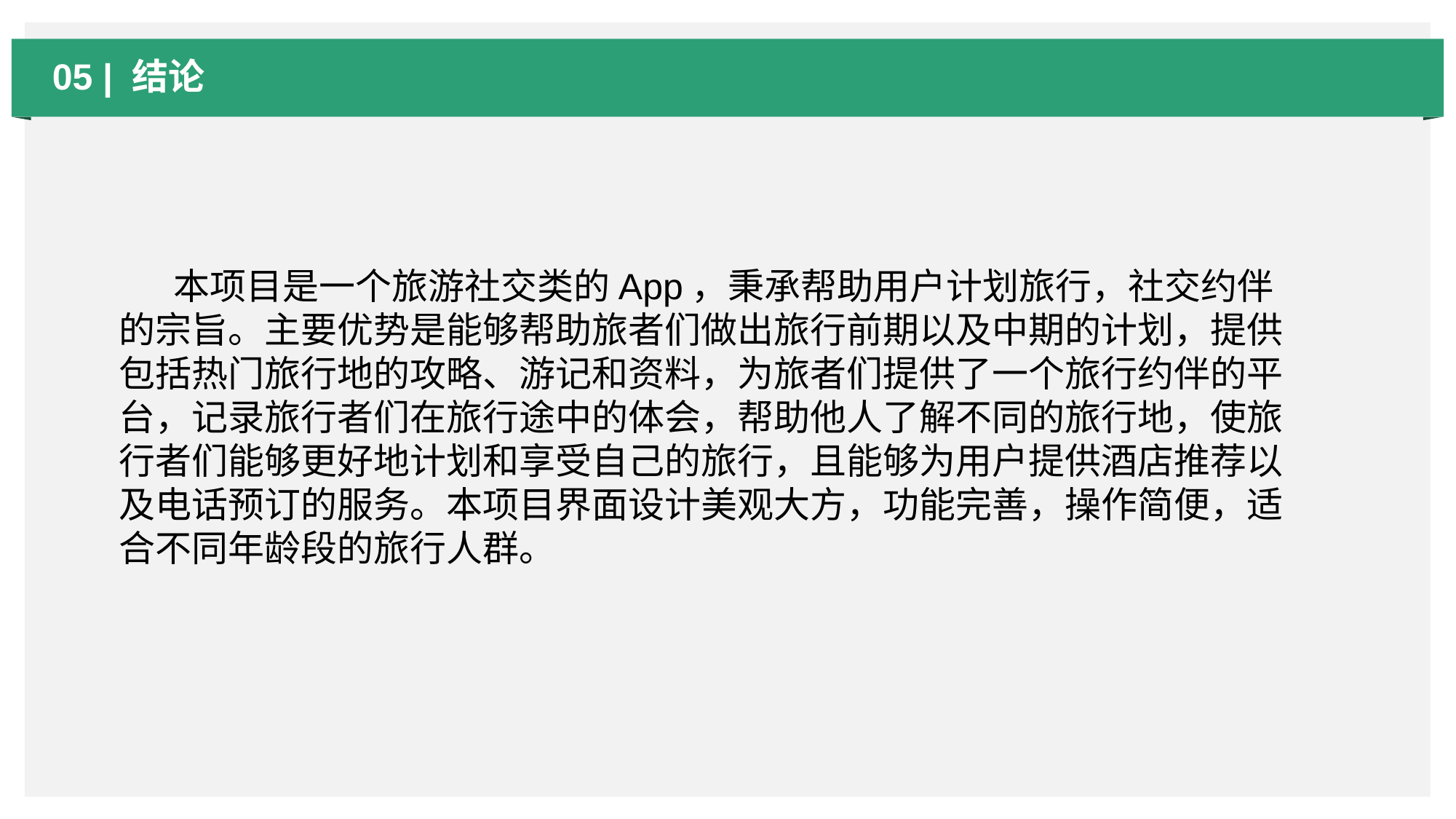

05 | 结论
本项目是一个旅游社交类的App，秉承帮助用户计划旅行，社交约伴的宗旨。主要优势是能够帮助旅者们做出旅行前期以及中期的计划，提供包括热门旅行地的攻略、游记和资料，为旅者们提供了一个旅行约伴的平台，记录旅行者们在旅行途中的体会，帮助他人了解不同的旅行地，使旅行者们能够更好地计划和享受自己的旅行，且能够为用户提供酒店推荐以及电话预订的服务。本项目界面设计美观大方，功能完善，操作简便，适合不同年龄段的旅行人群。